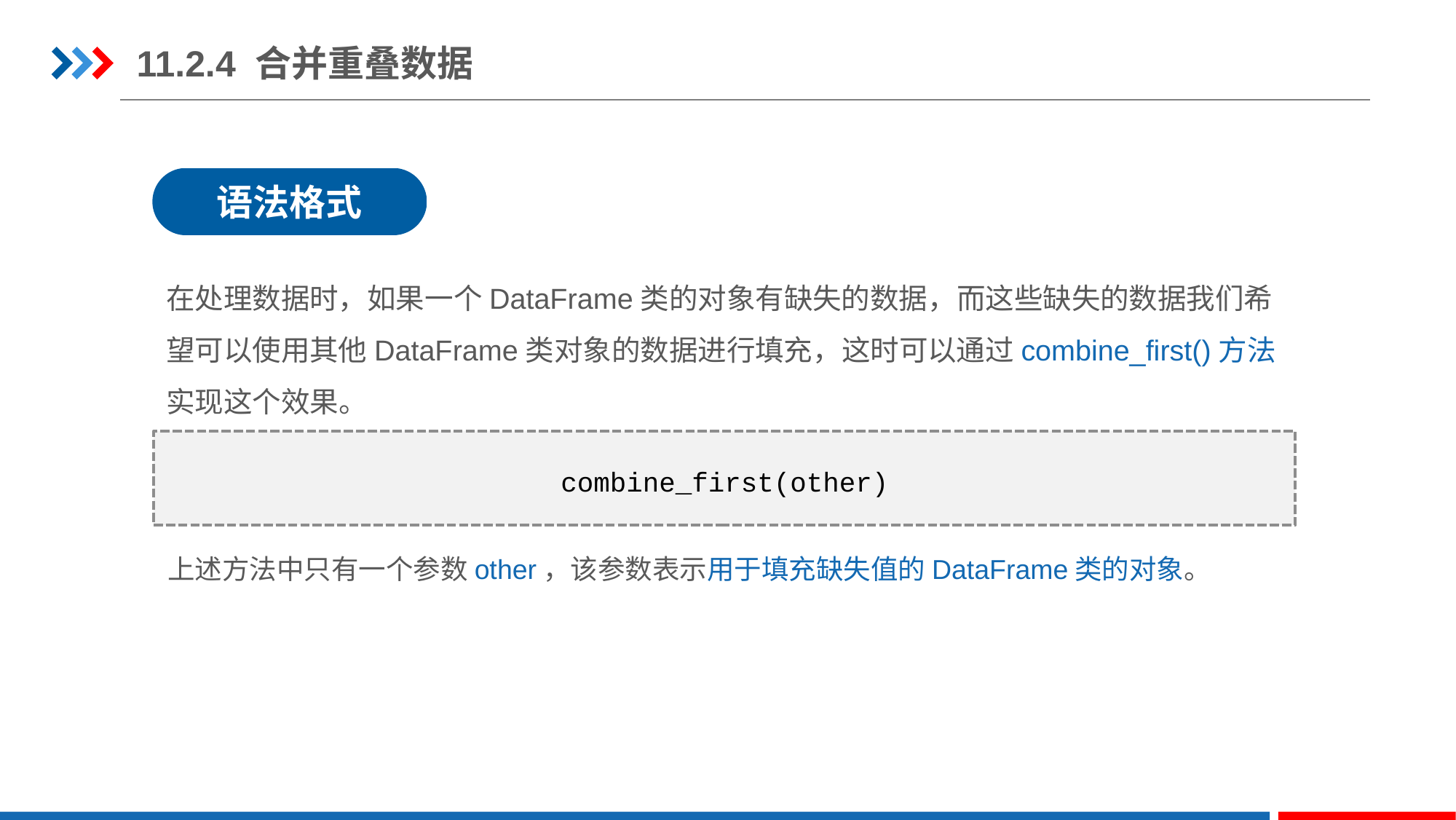

11.2.4 合并重叠数据
语法格式
在处理数据时，如果一个DataFrame类的对象有缺失的数据，而这些缺失的数据我们希望可以使用其他DataFrame类对象的数据进行填充，这时可以通过combine_first()方法实现这个效果。

combine_first(other)
上述方法中只有一个参数other，该参数表示用于填充缺失值的DataFrame类的对象。